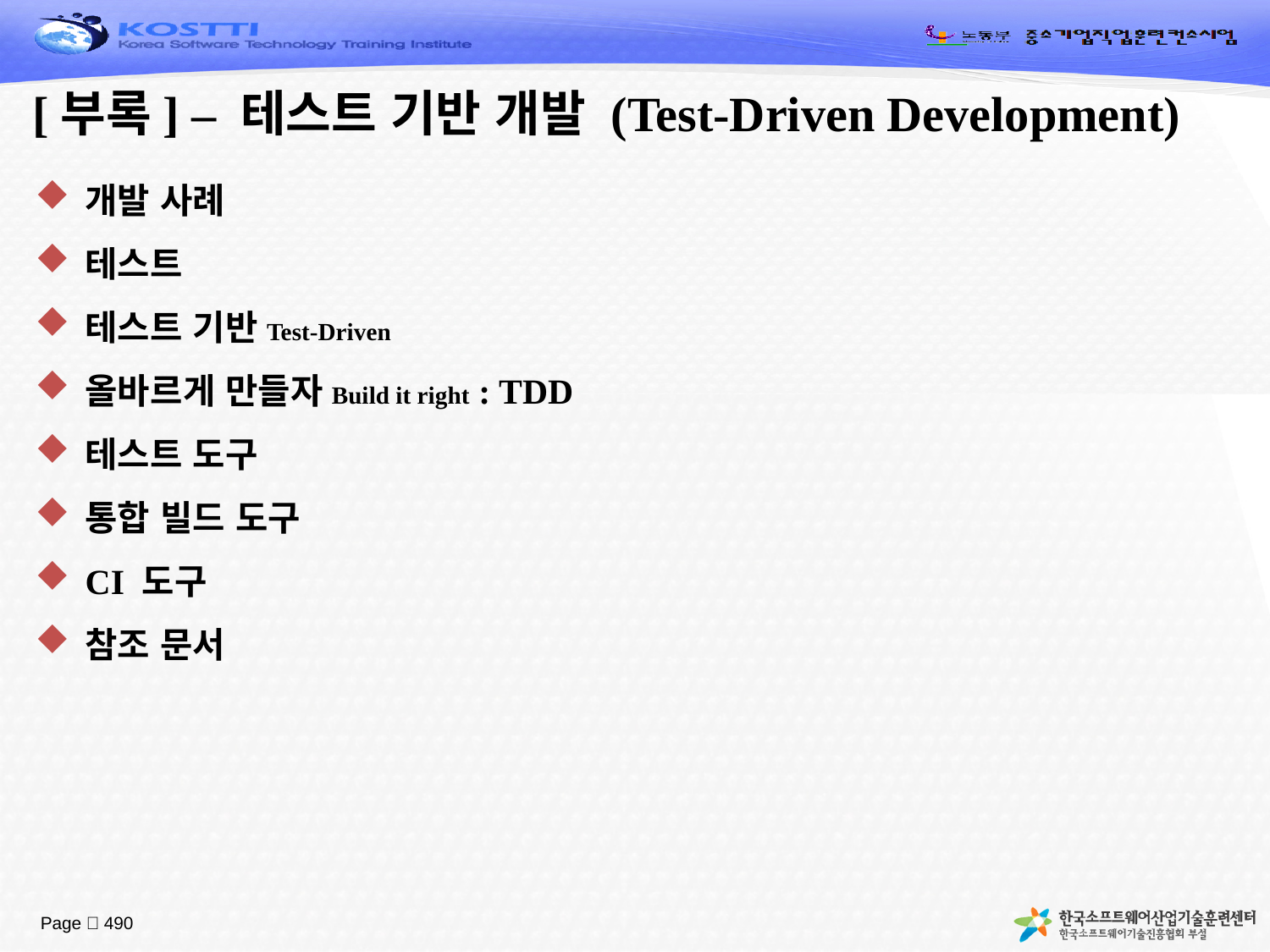

# [부록] – 테스트 기반 개발 (Test-Driven Development)
개발 사례
테스트
테스트 기반Test-Driven
올바르게 만들자Build it right : TDD
테스트 도구
통합 빌드 도구
CI 도구
참조 문서